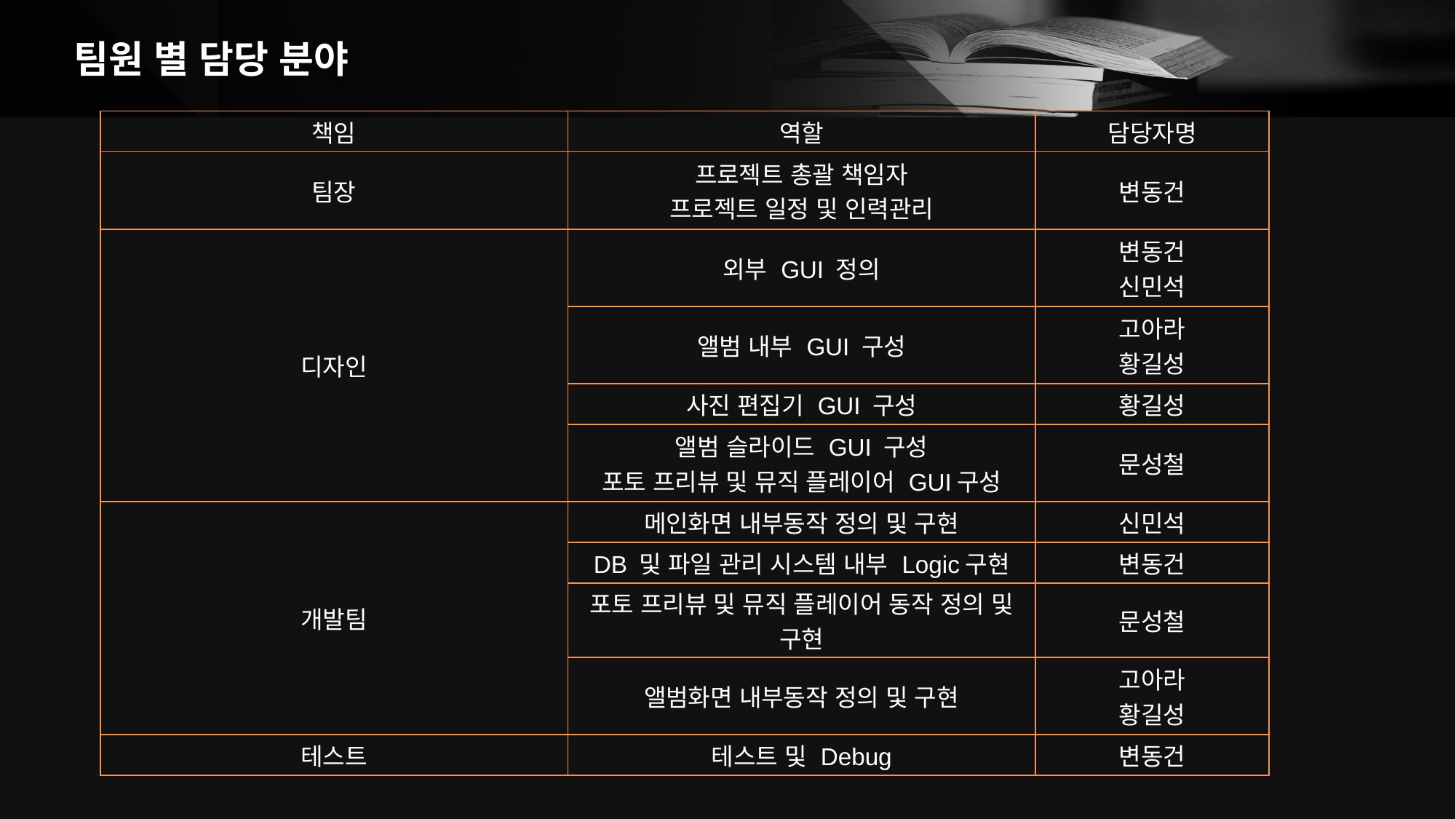

# 팀원 별 담당 분야
| 책임 | 역할 | 담당자명 |
| --- | --- | --- |
| 팀장 | 프로젝트 총괄 책임자 프로젝트 일정 및 인력관리 | 변동건 |
| 디자인 | 외부 GUI 정의 | 변동건 신민석 |
|  | 앨범 내부 GUI 구성 | 고아라 황길성 |
|  | 사진 편집기 GUI 구성 | 황길성 |
|  | 앨범 슬라이드 GUI 구성 포토 프리뷰 및 뮤직 플레이어 GUI구성 | 문성철 |
| 개발팀 | 메인화면 내부동작 정의 및 구현 | 신민석 |
|  | DB 및 파일 관리 시스템 내부 Logic구현 | 변동건 |
|  | 포토 프리뷰 및 뮤직 플레이어 동작 정의 및 구현 | 문성철 |
|  | 앨범화면 내부동작 정의 및 구현 | 고아라 황길성 |
| 테스트 | 테스트 및 Debug | 변동건 |